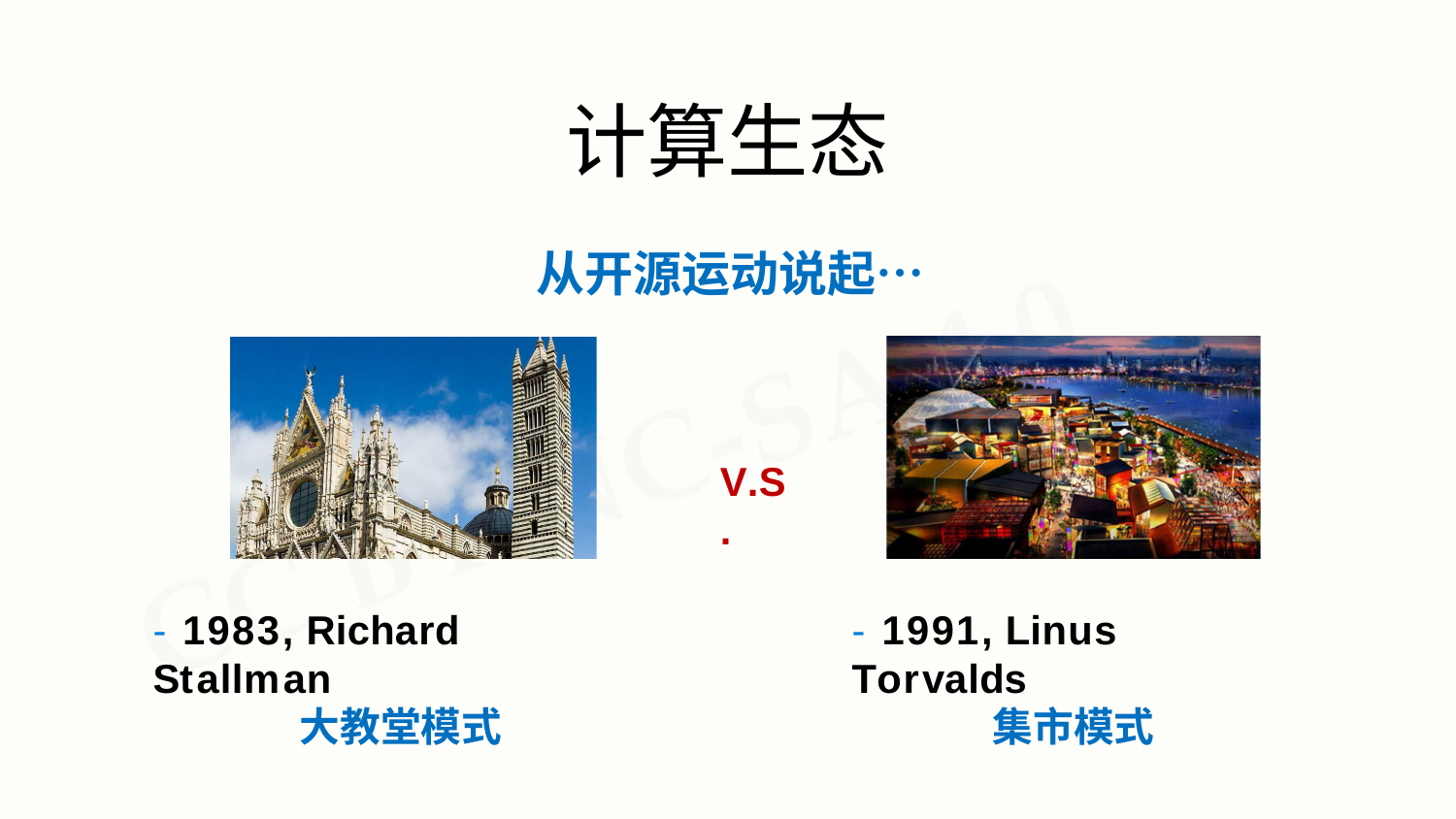

# 计算生态
从开源运动说起…

V.S.

- 1983, Richard Stallman
- 1991, Linus Torvalds
大教堂模式
集市模式